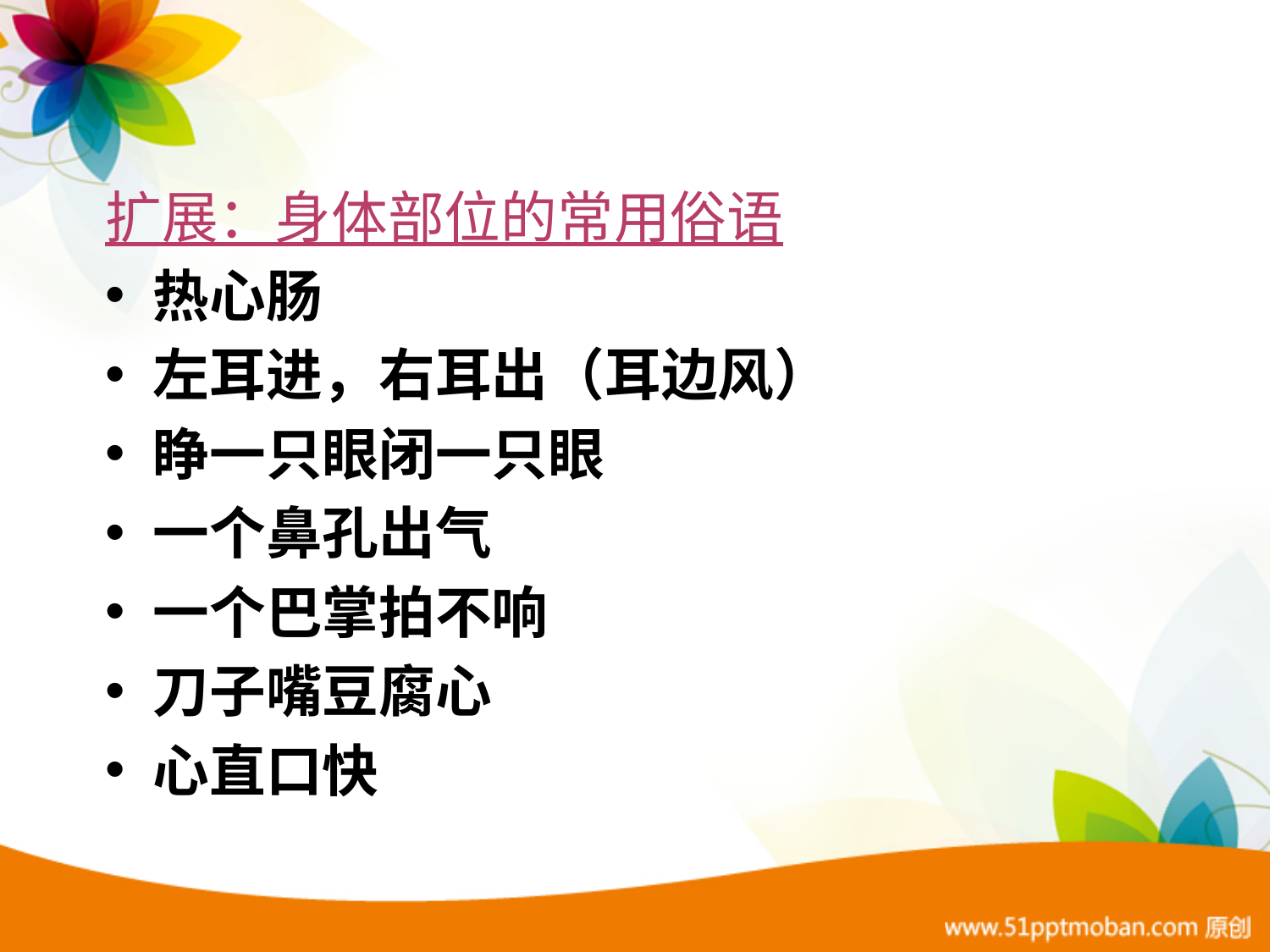

扩展：身体部位的常用俗语
热心肠
左耳进，右耳出（耳边风）
睁一只眼闭一只眼
一个鼻孔出气
一个巴掌拍不响
刀子嘴豆腐心
心直口快